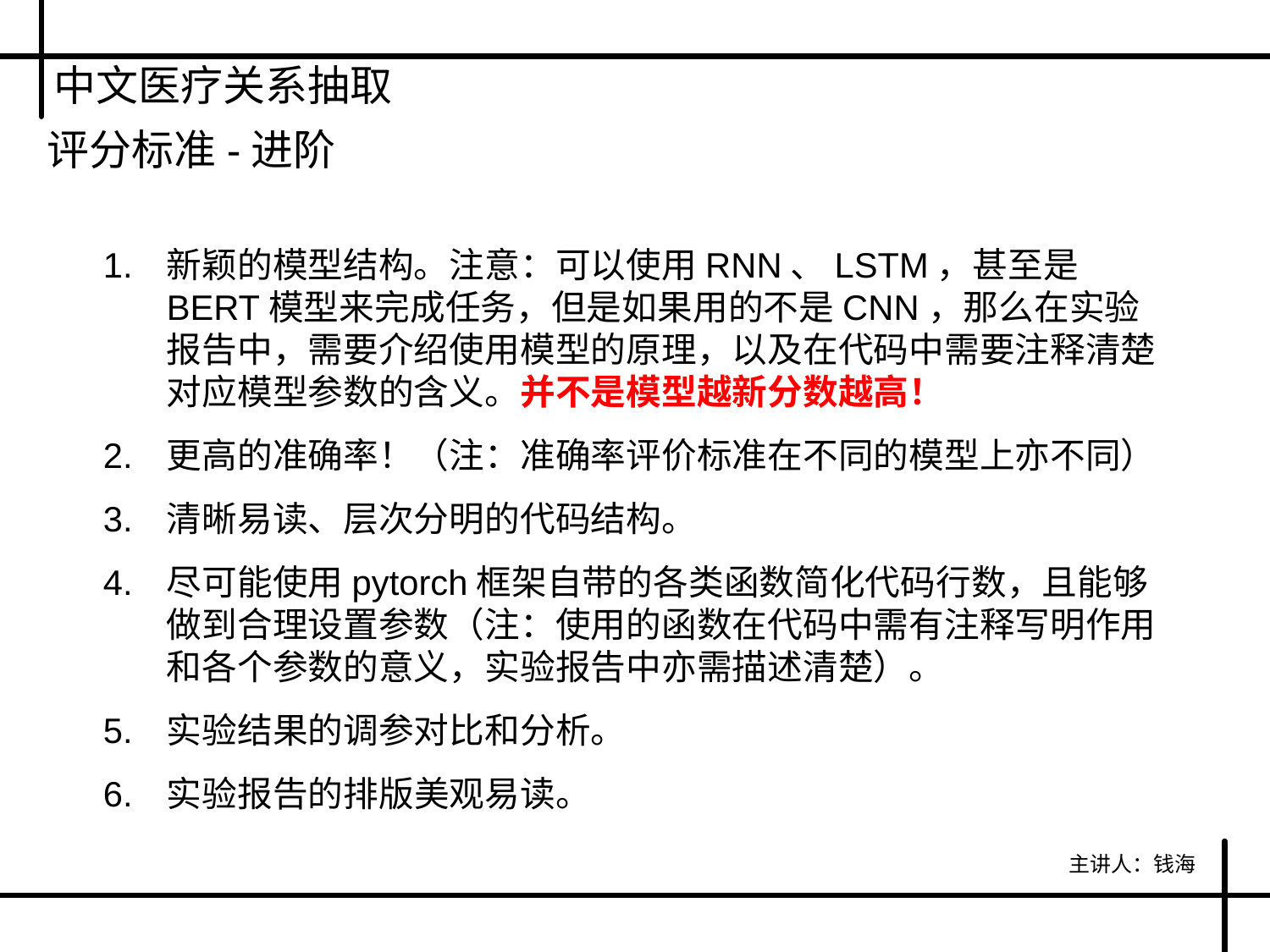

中文医疗关系抽取
评分标准-进阶
新颖的模型结构。注意：可以使用RNN、LSTM，甚至是BERT模型来完成任务，但是如果用的不是CNN，那么在实验报告中，需要介绍使用模型的原理，以及在代码中需要注释清楚对应模型参数的含义。并不是模型越新分数越高！
更高的准确率！（注：准确率评价标准在不同的模型上亦不同）
清晰易读、层次分明的代码结构。
尽可能使用pytorch框架自带的各类函数简化代码行数，且能够做到合理设置参数（注：使用的函数在代码中需有注释写明作用和各个参数的意义，实验报告中亦需描述清楚）。
实验结果的调参对比和分析。
实验报告的排版美观易读。